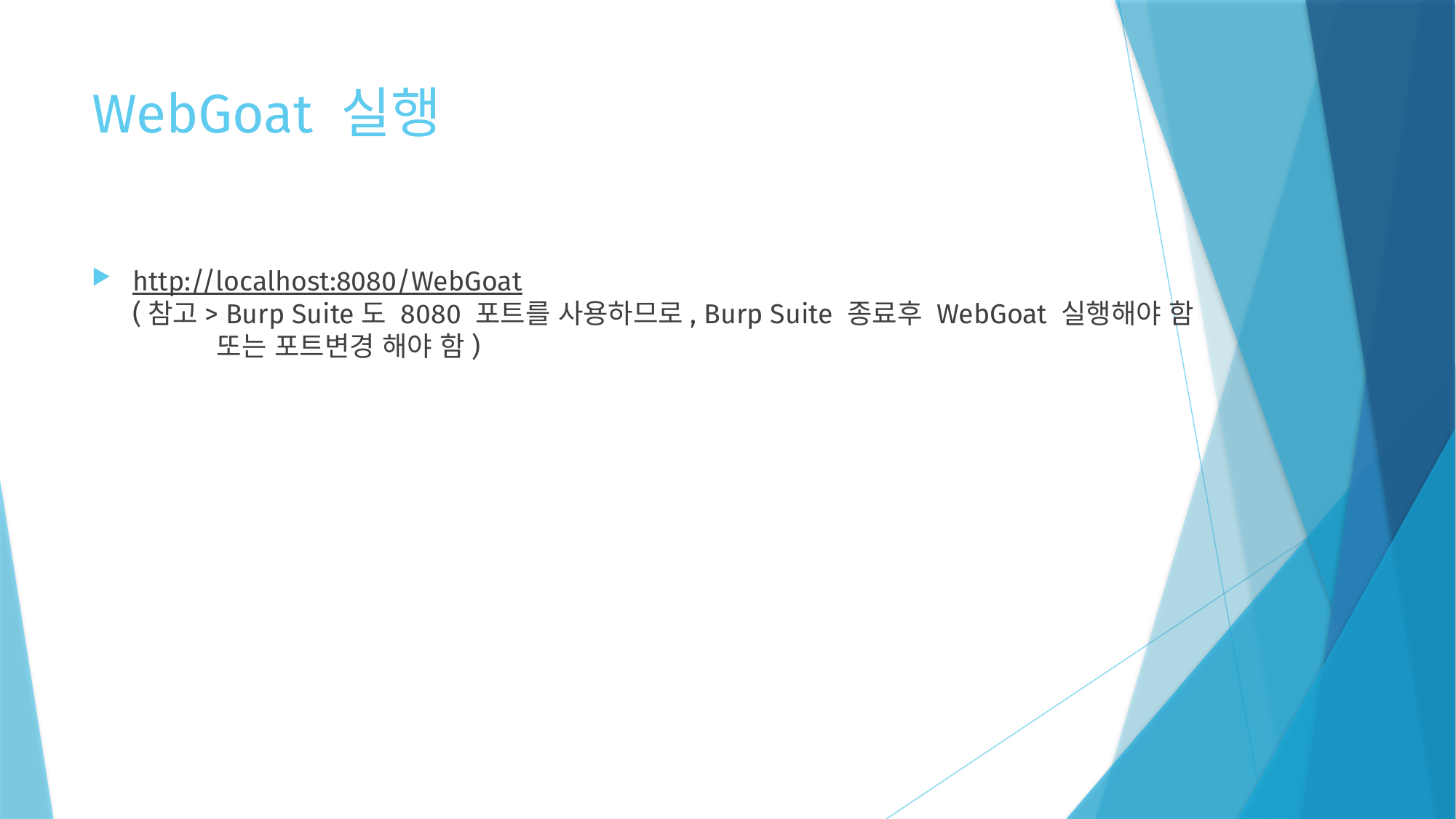

# WebGoat 실행
http://localhost:8080/WebGoat
(참고> Burp Suite도 8080 포트를 사용하므로, Burp Suite 종료후 WebGoat 실행해야 함
           또는 포트변경 해야 함)